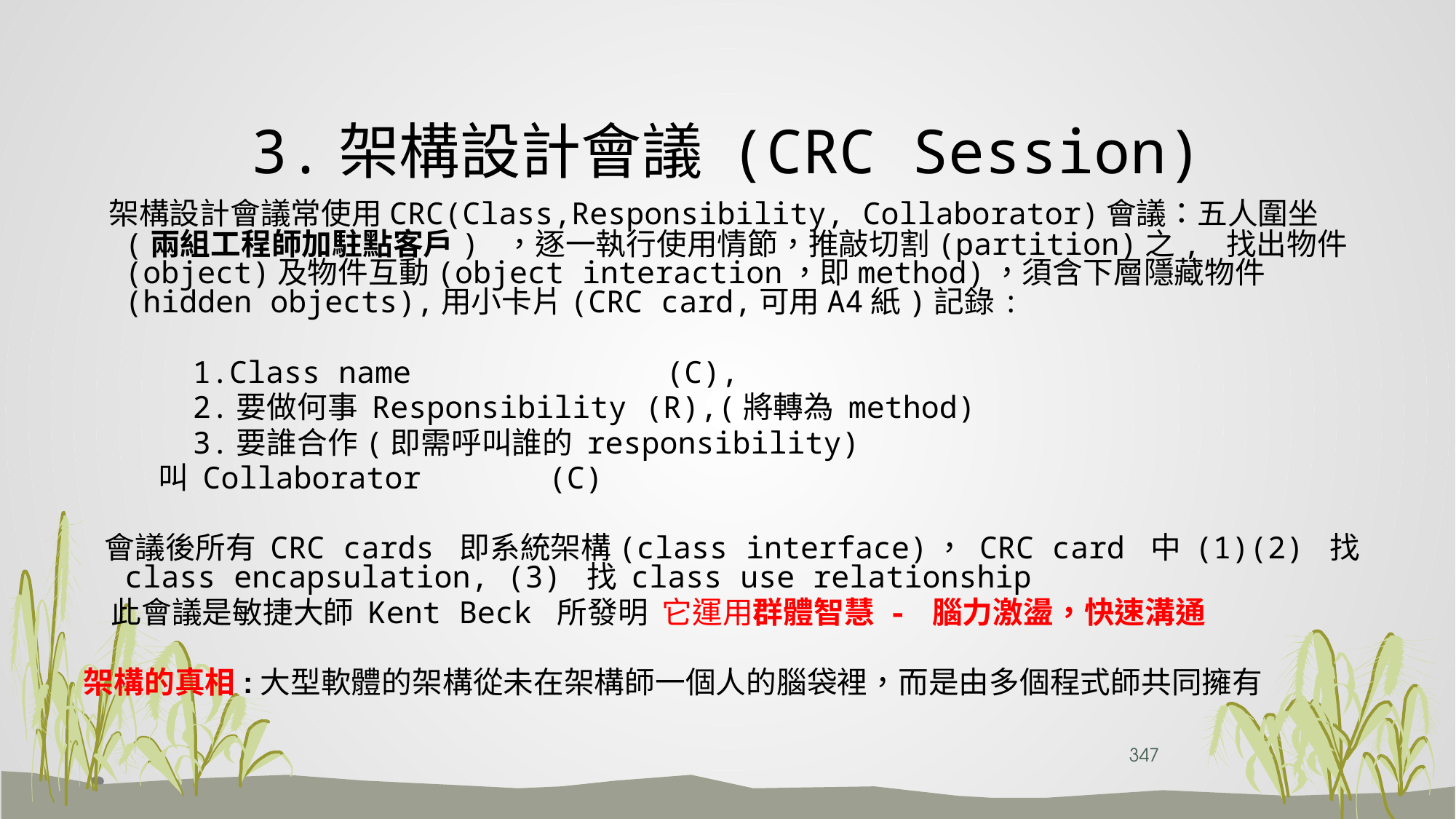

# 3.架構設計會議 (CRC Session)
  架構設計會議常使用CRC(Class,Responsibility, Collaborator)會議：五人圍坐(兩組工程師加駐點客戶) ，逐一執行使用情節，推敲切割(partition)之, 找出物件(object)及物件互動(object interaction，即method)，須含下層隱藏物件(hidden objects),用小卡片(CRC card,可用A4紙)記錄:

      1.Class name              (C),
      2.要做何事 Responsibility (R),(將轉為 method)
      3.要誰合作(即需呼叫誰的 responsibility)
          叫 Collaborator       (C)

  會議後所有 CRC cards 即系統架構(class interface)， CRC card 中 (1)(2) 找class encapsulation, (3) 找 class use relationship
   此會議是敏捷大師 Kent Beck 所發明  它運用群體智慧 - 腦力激盪，快速溝通

架構的真相:大型軟體的架構從未在架構師一個人的腦袋裡，而是由多個程式師共同擁有

347